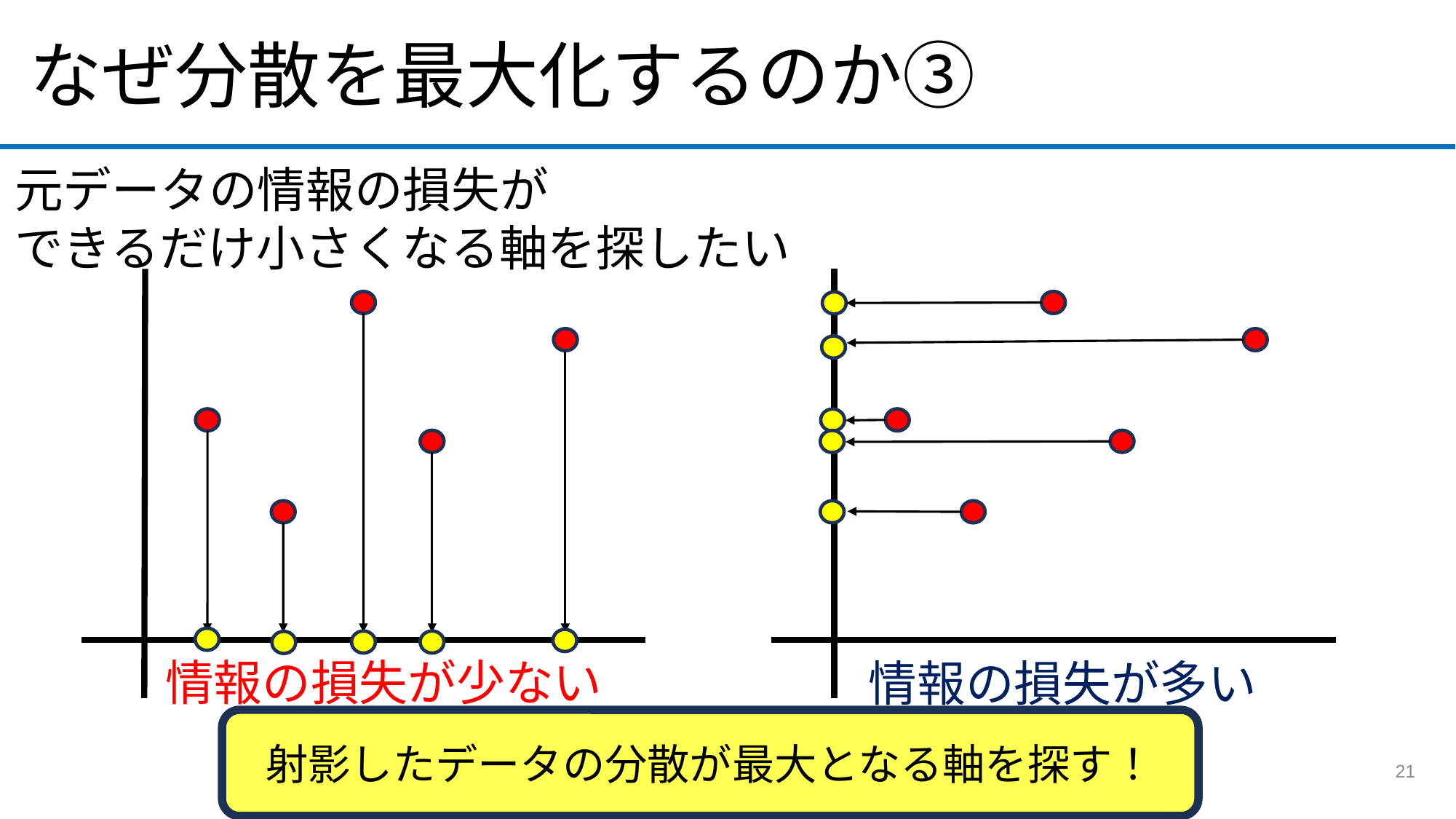

なぜ分散を最大化するのか③
元データの情報の損失が
できるだけ小さくなる軸を探したい

情報の損失が少ない
情報の損失が多い
射影したデータの分散が最大となる軸を探す！
21